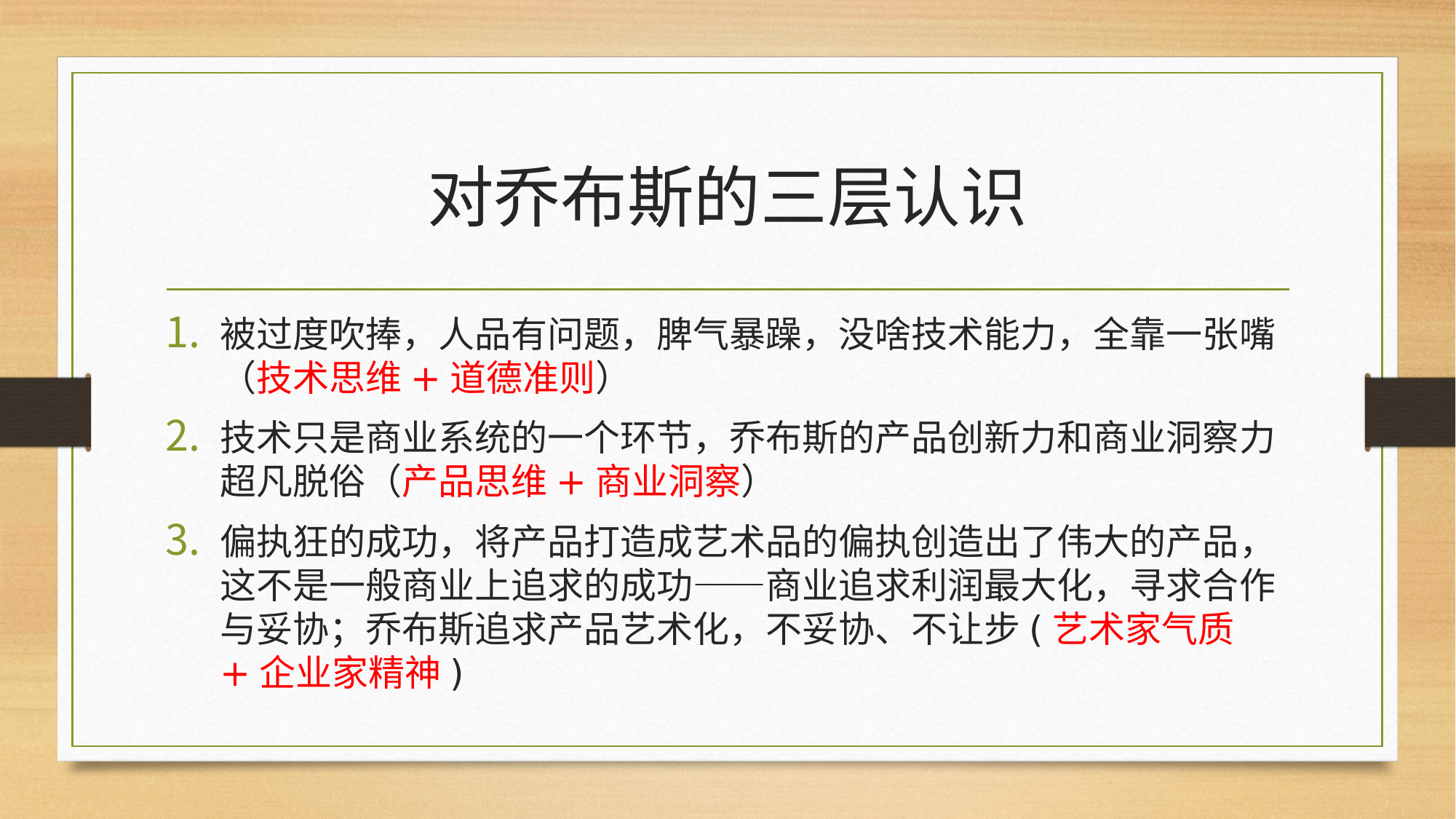

# 对乔布斯的三层认识
被过度吹捧，人品有问题，脾气暴躁，没啥技术能力，全靠一张嘴（技术思维+道德准则）
技术只是商业系统的一个环节，乔布斯的产品创新力和商业洞察力超凡脱俗（产品思维+商业洞察）
偏执狂的成功，将产品打造成艺术品的偏执创造出了伟大的产品，这不是一般商业上追求的成功——商业追求利润最大化，寻求合作与妥协；乔布斯追求产品艺术化，不妥协、不让步(艺术家气质+企业家精神)